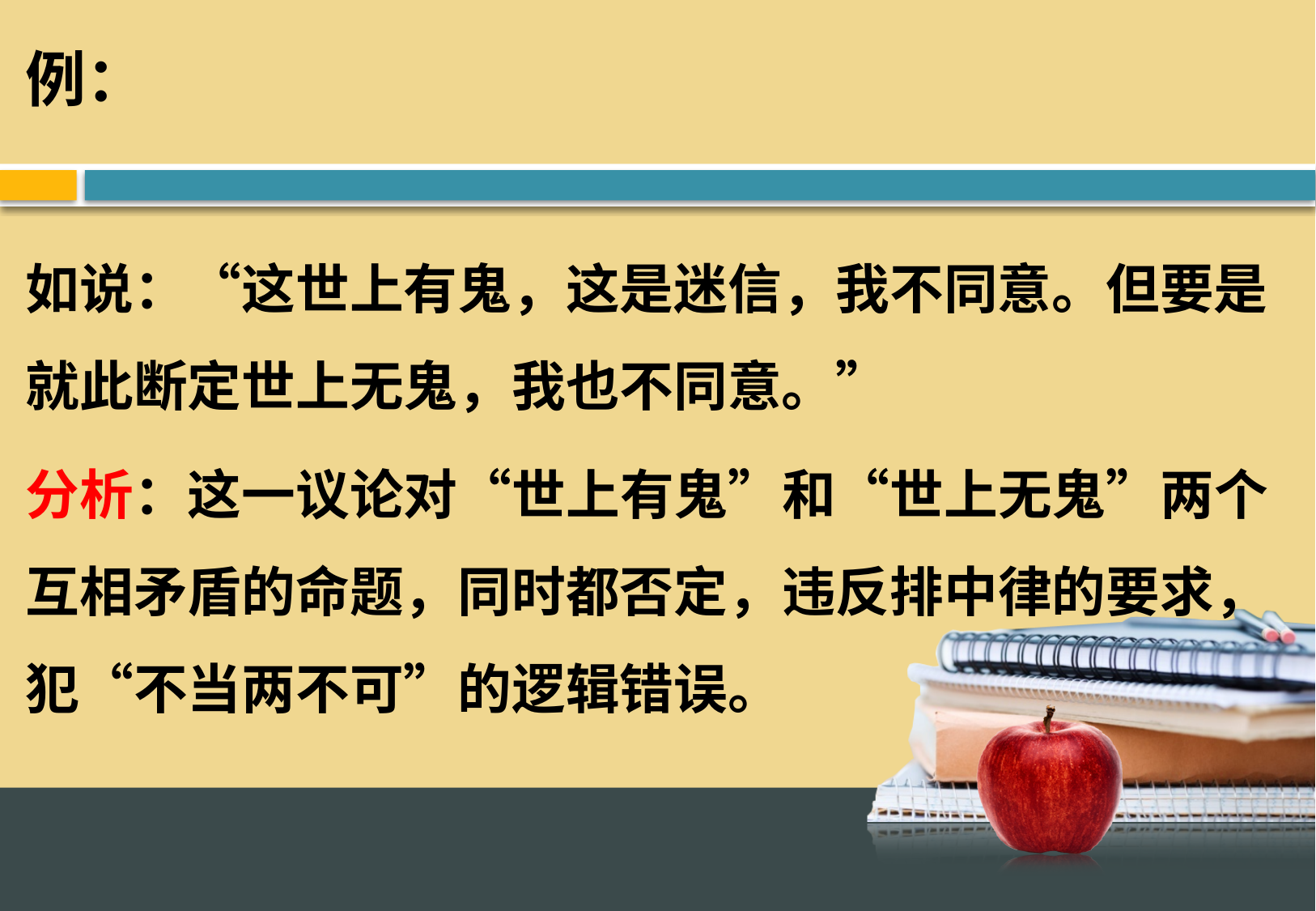

例：
如说：“这世上有鬼，这是迷信，我不同意。但要是就此断定世上无鬼，我也不同意。”
分析：这一议论对“世上有鬼”和“世上无鬼”两个互相矛盾的命题，同时都否定，违反排中律的要求，犯“不当两不可”的逻辑错误。